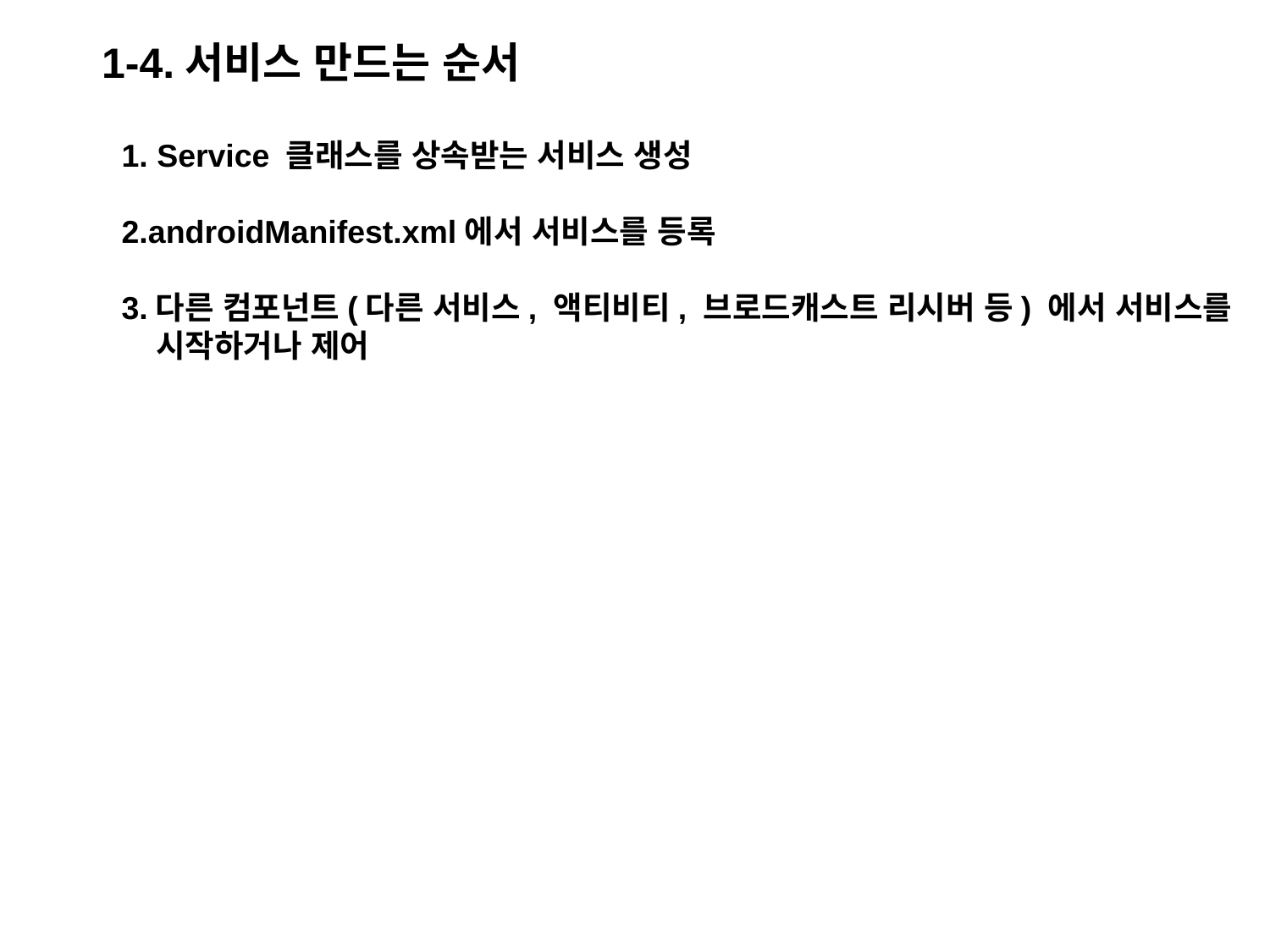

1-4.서비스 만드는 순서
1. Service 클래스를 상속받는 서비스 생성

2.androidManifest.xml에서 서비스를 등록

3.다른 컴포넌트(다른 서비스, 액티비티, 브로드캐스트 리시버 등) 에서 서비스를
   시작하거나 제어